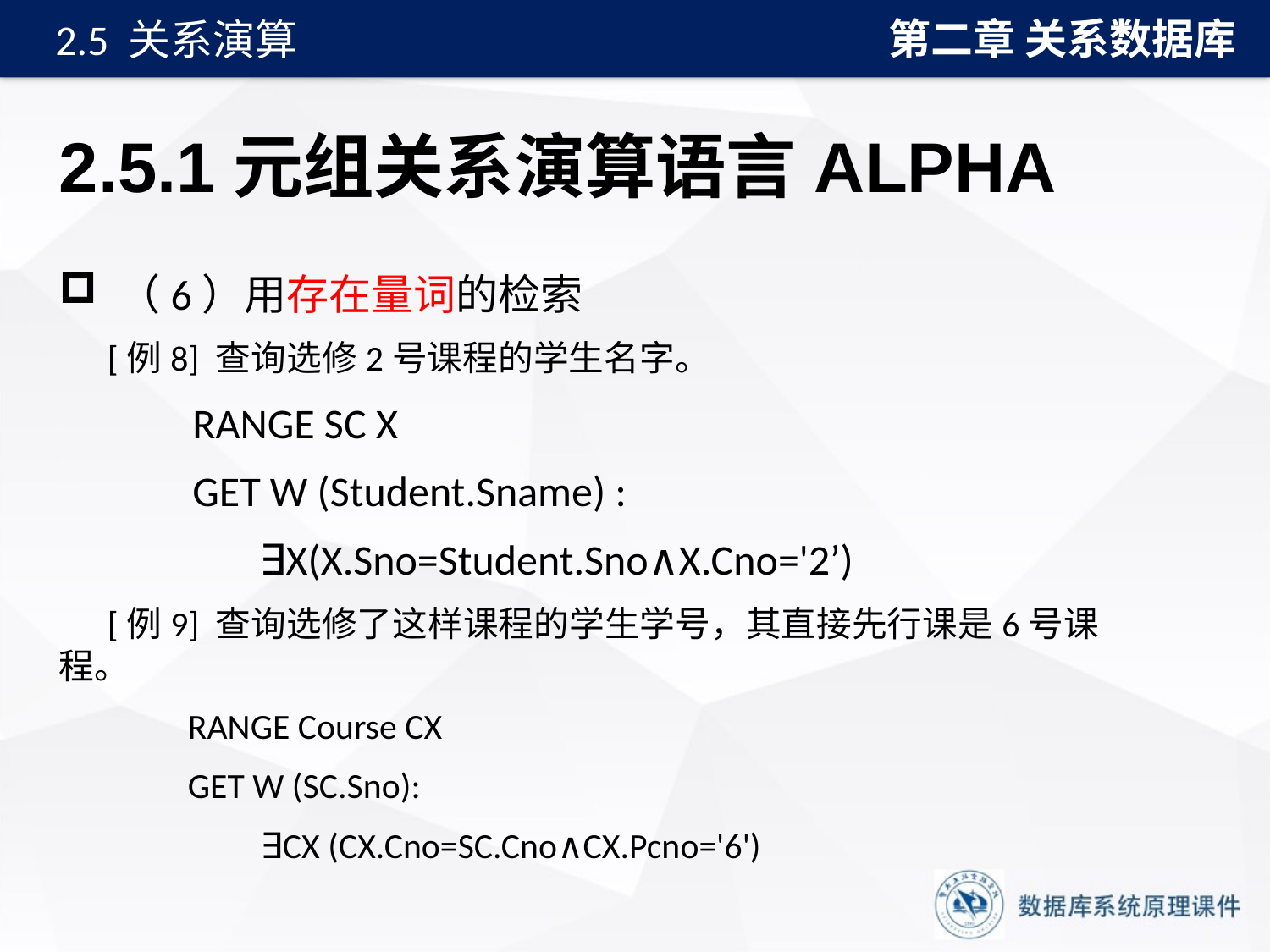

第二章 关系数据库
2.5 关系演算
# 2.5.1元组关系演算语言ALPHA
 （6）用存在量词的检索
      [例8] 查询选修2号课程的学生名字。
              RANGE SC X
              GET W (Student.Sname) :
                     ∃X(X.Sno=Student.Sno∧X.Cno='2’)
      [例9] 查询选修了这样课程的学生学号，其直接先行课是6号课程。
                RANGE Course CX
                GET W (SC.Sno):
                         ∃CX (CX.Cno=SC.Cno∧CX.Pcno='6')